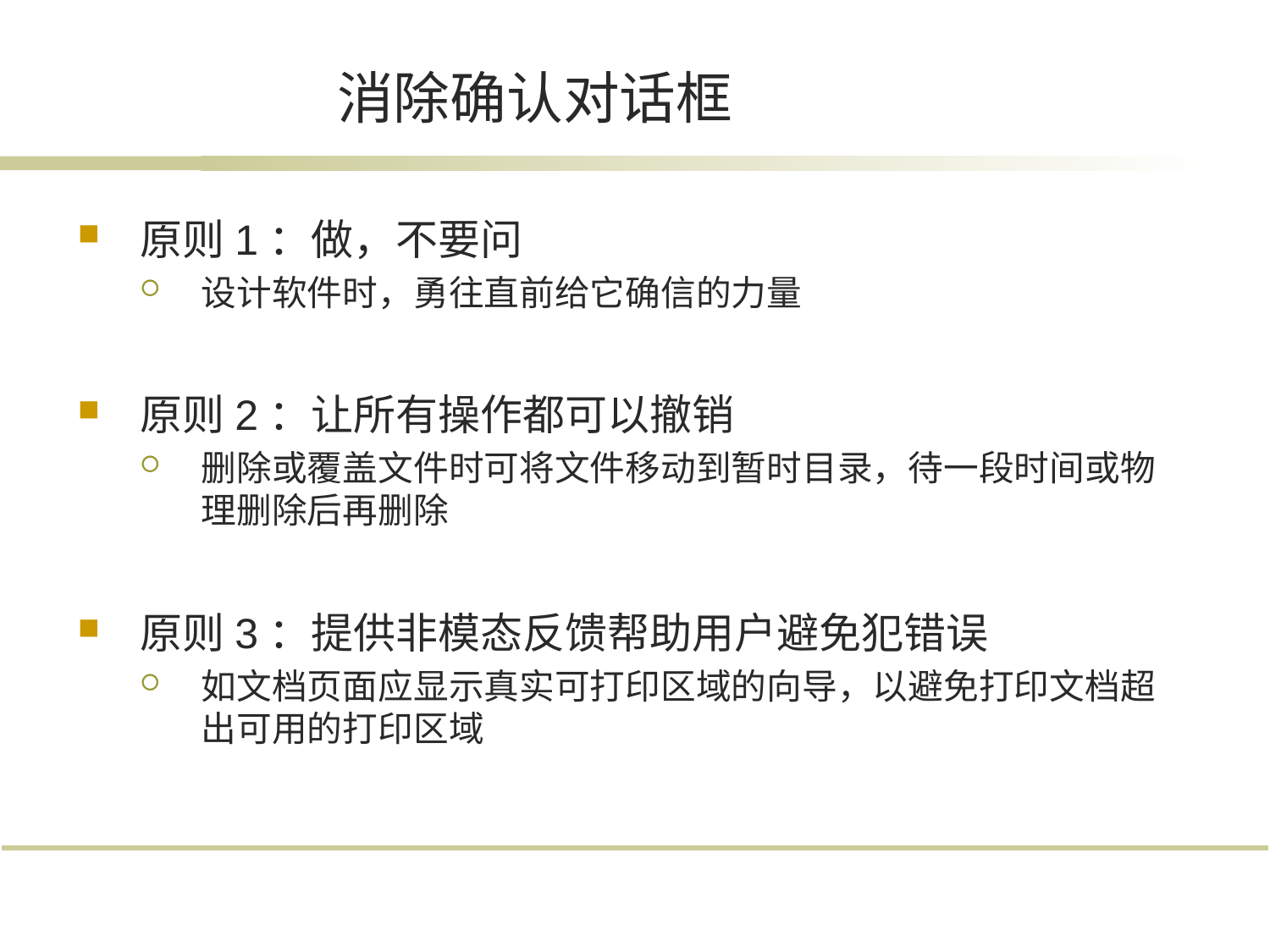

# 消除确认对话框
原则1：做，不要问
设计软件时，勇往直前给它确信的力量

原则2：让所有操作都可以撤销
删除或覆盖文件时可将文件移动到暂时目录，待一段时间或物理删除后再删除

原则3：提供非模态反馈帮助用户避免犯错误
如文档页面应显示真实可打印区域的向导，以避免打印文档超出可用的打印区域